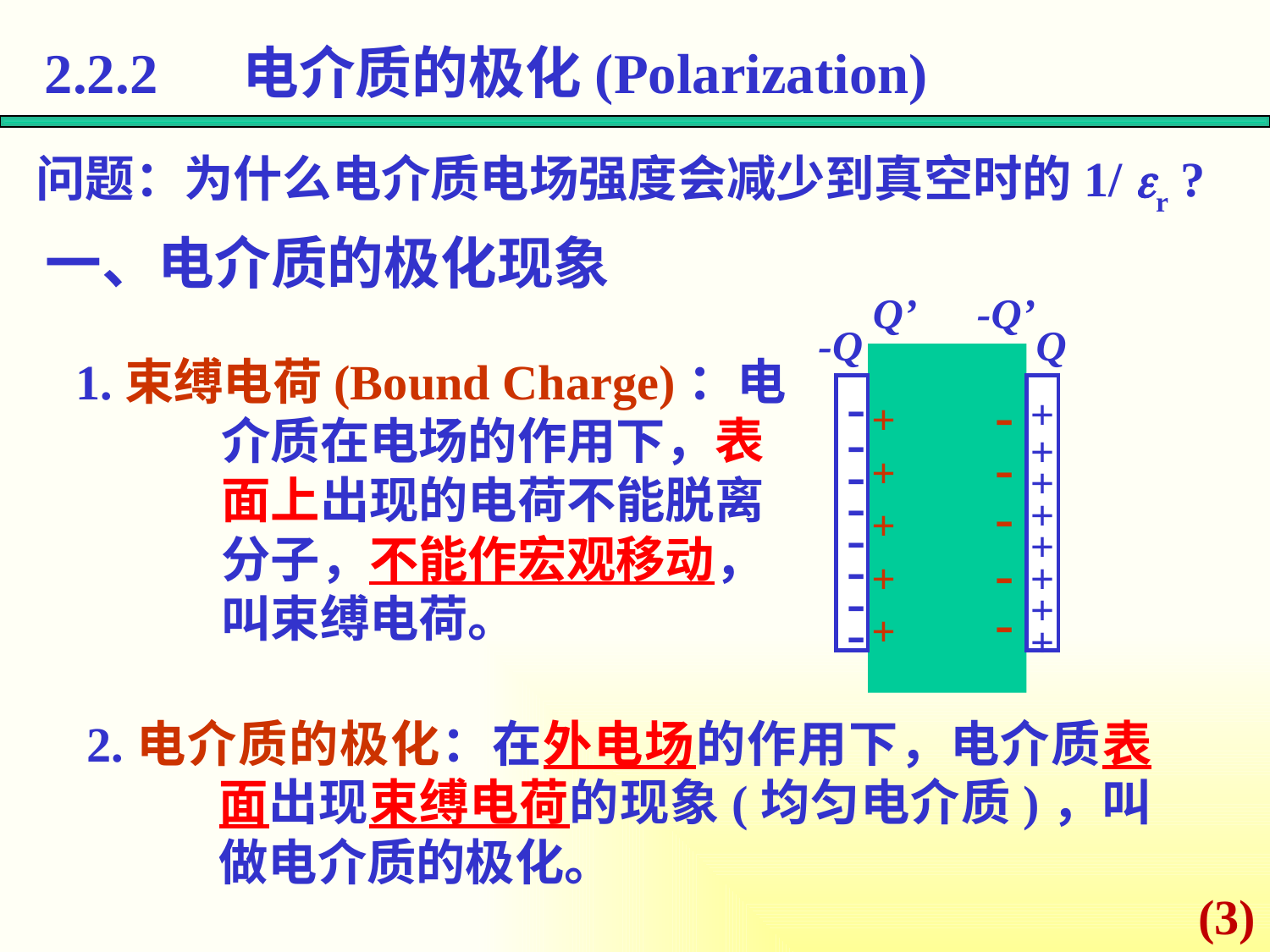

2.2.2     电介质的极化(Polarization)

问题：为什么电介质电场强度会减少到真空时的1/ εr ?
一、电介质的极化现象

Q’
-Q’
-Q
Q
-
-
-
-
-
-
-
-

+
+
+
+
+
+
+
+
1.束缚电荷(Bound Charge)：电介质在电场的作用下，表面上出现的电荷不能脱离分子，不能作宏观移动，叫束缚电荷。

-
-
-
-
-
+
+
+
+
+
2.电介质的极化：在外电场的作用下，电介质表面出现束缚电荷的现象(均匀电介质)，叫做电介质的极化。
(3)